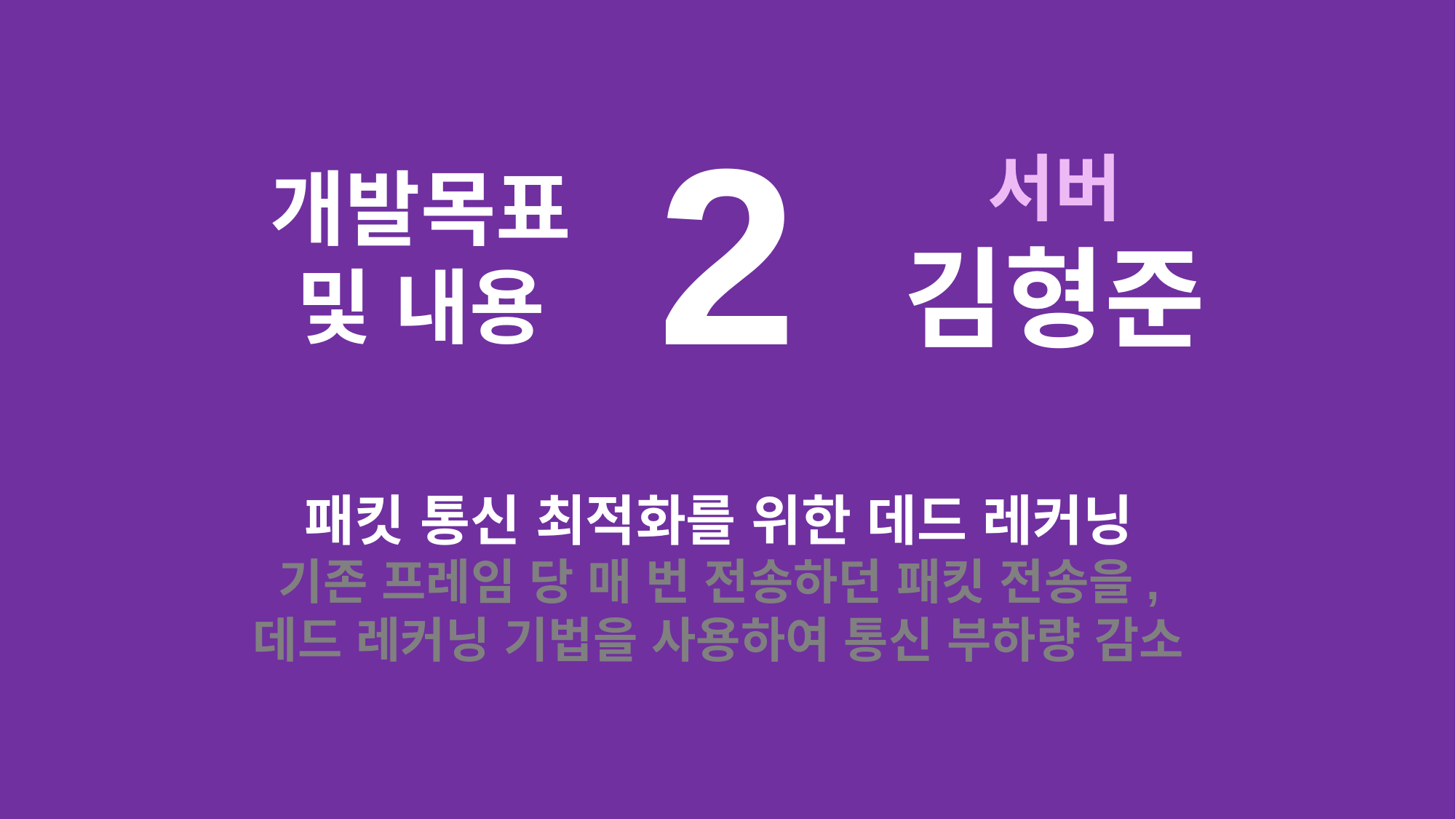

2
서버
김형준
개발목표
및 내용
패킷 통신 최적화를 위한 데드 레커닝
기존 프레임 당 매 번 전송하던 패킷 전송을,
데드 레커닝 기법을 사용하여 통신 부하량 감소